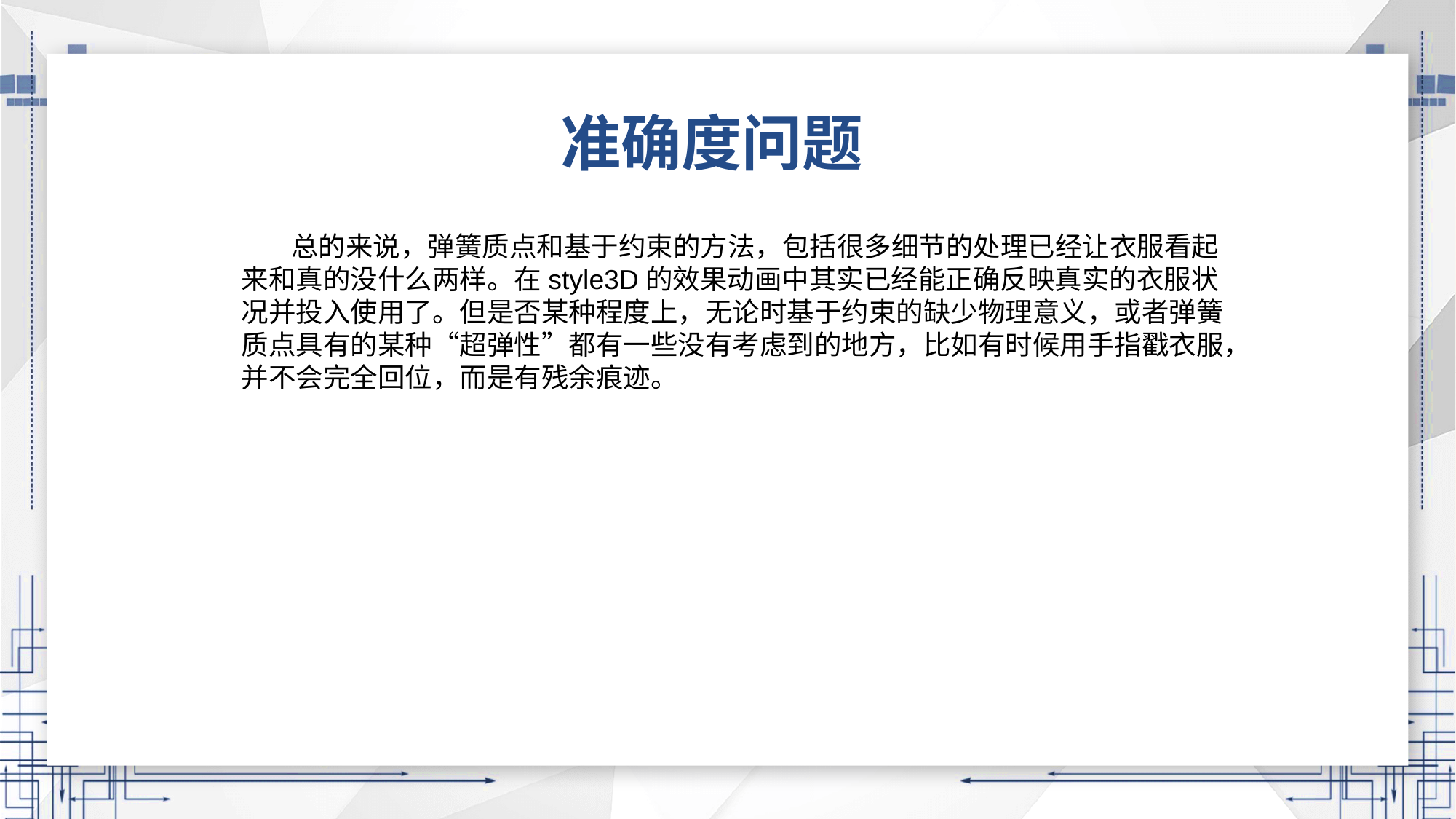

准确度问题
       总的来说，弹簧质点和基于约束的方法，包括很多细节的处理已经让衣服看起来和真的没什么两样。在style3D的效果动画中其实已经能正确反映真实的衣服状况并投入使用了。但是否某种程度上，无论时基于约束的缺少物理意义，或者弹簧质点具有的某种“超弹性”都有一些没有考虑到的地方，比如有时候用手指戳衣服，并不会完全回位，而是有残余痕迹。